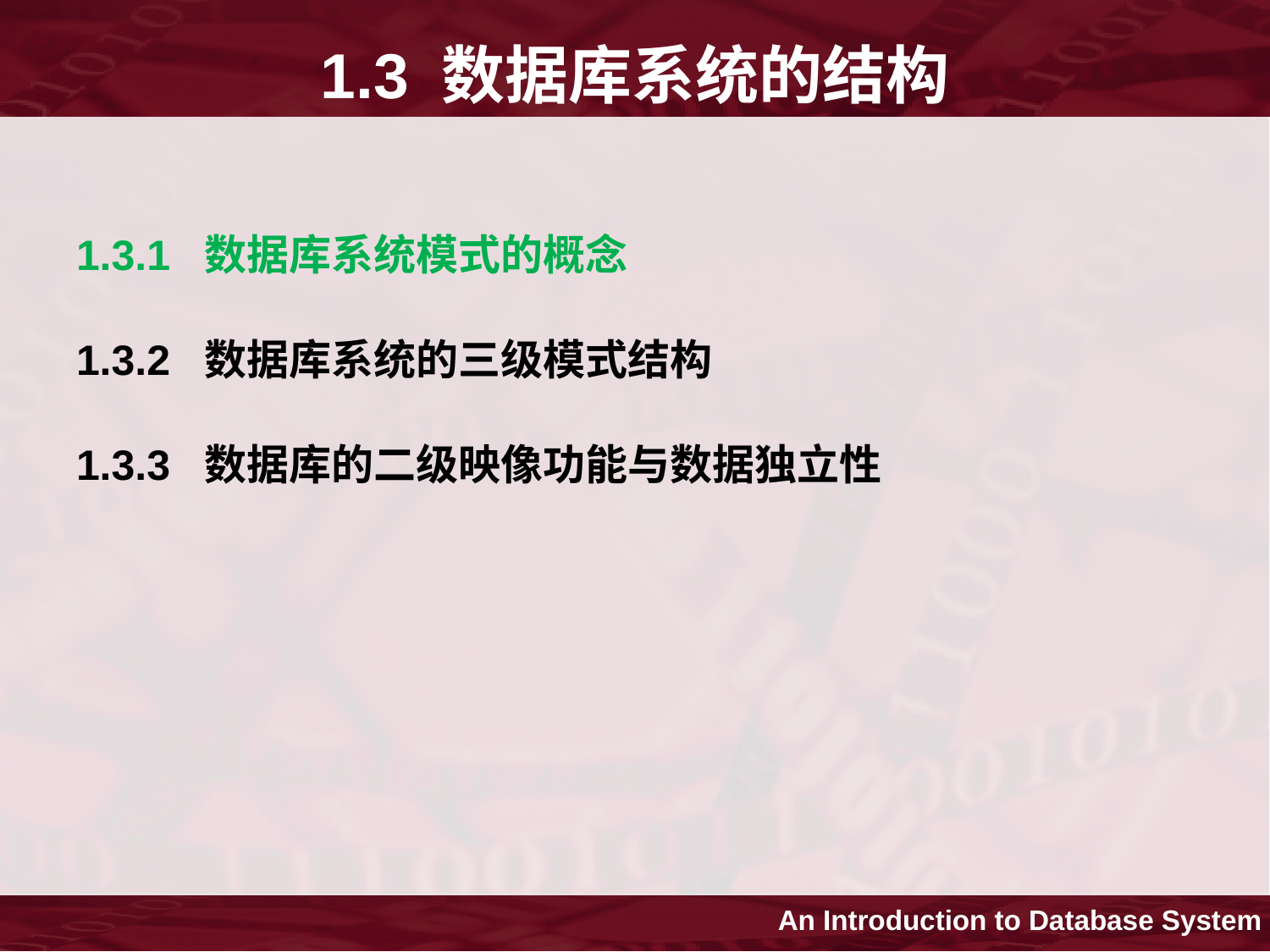

# 1.3 数据库系统的结构
1.3.1  数据库系统模式的概念
1.3.2  数据库系统的三级模式结构
1.3.3  数据库的二级映像功能与数据独立性